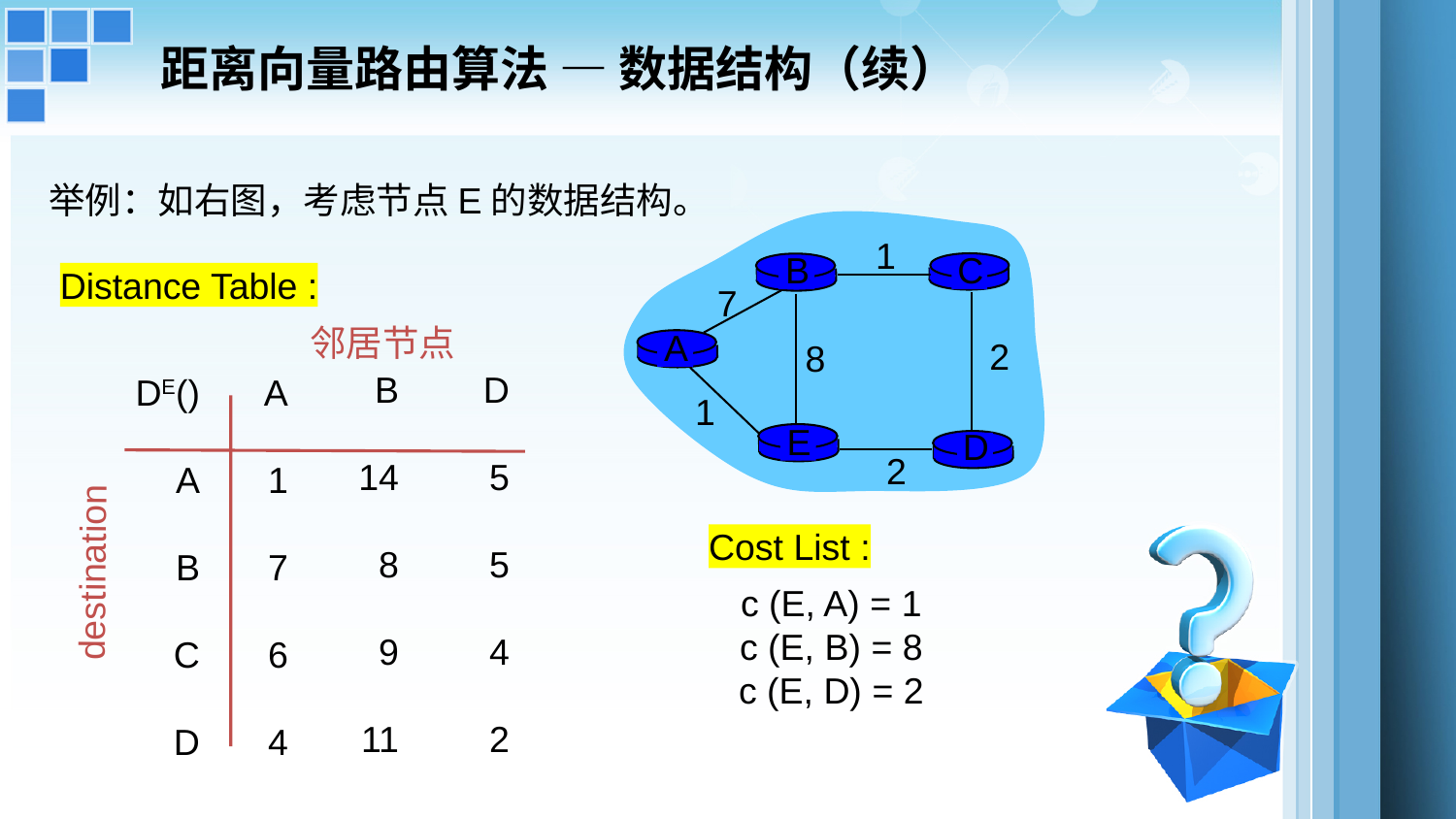

距离向量路由算法 — 数据结构（续）
举例：如右图，考虑节点E的数据结构。

1
B

C

Distance Table :

7

邻居节点
A

2
8

D

5

5

4

2
B

14

8

9

11
DE()

A

B

C

D
A

1

7

6

4

1

E

D

2

Cost List :
destination
c (E, A) = 1
c (E, B) = 8
c (E, D) = 2